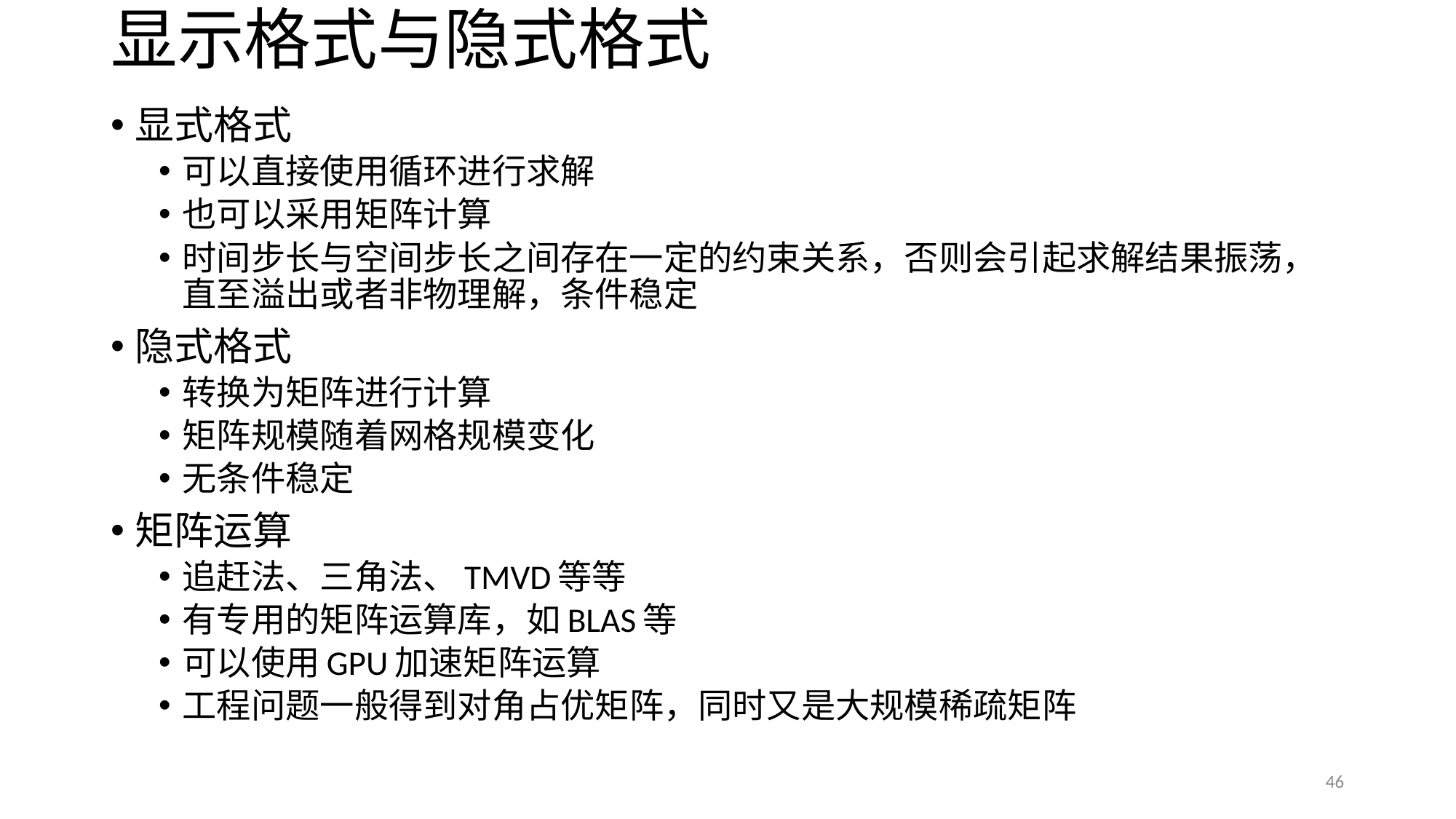

# 显示格式与隐式格式
显式格式
可以直接使用循环进行求解
也可以采用矩阵计算
时间步长与空间步长之间存在一定的约束关系，否则会引起求解结果振荡，直至溢出或者非物理解，条件稳定
隐式格式
转换为矩阵进行计算
矩阵规模随着网格规模变化
无条件稳定
矩阵运算
追赶法、三角法、TMVD等等
有专用的矩阵运算库，如BLAS等
可以使用GPU加速矩阵运算
工程问题一般得到对角占优矩阵，同时又是大规模稀疏矩阵

46